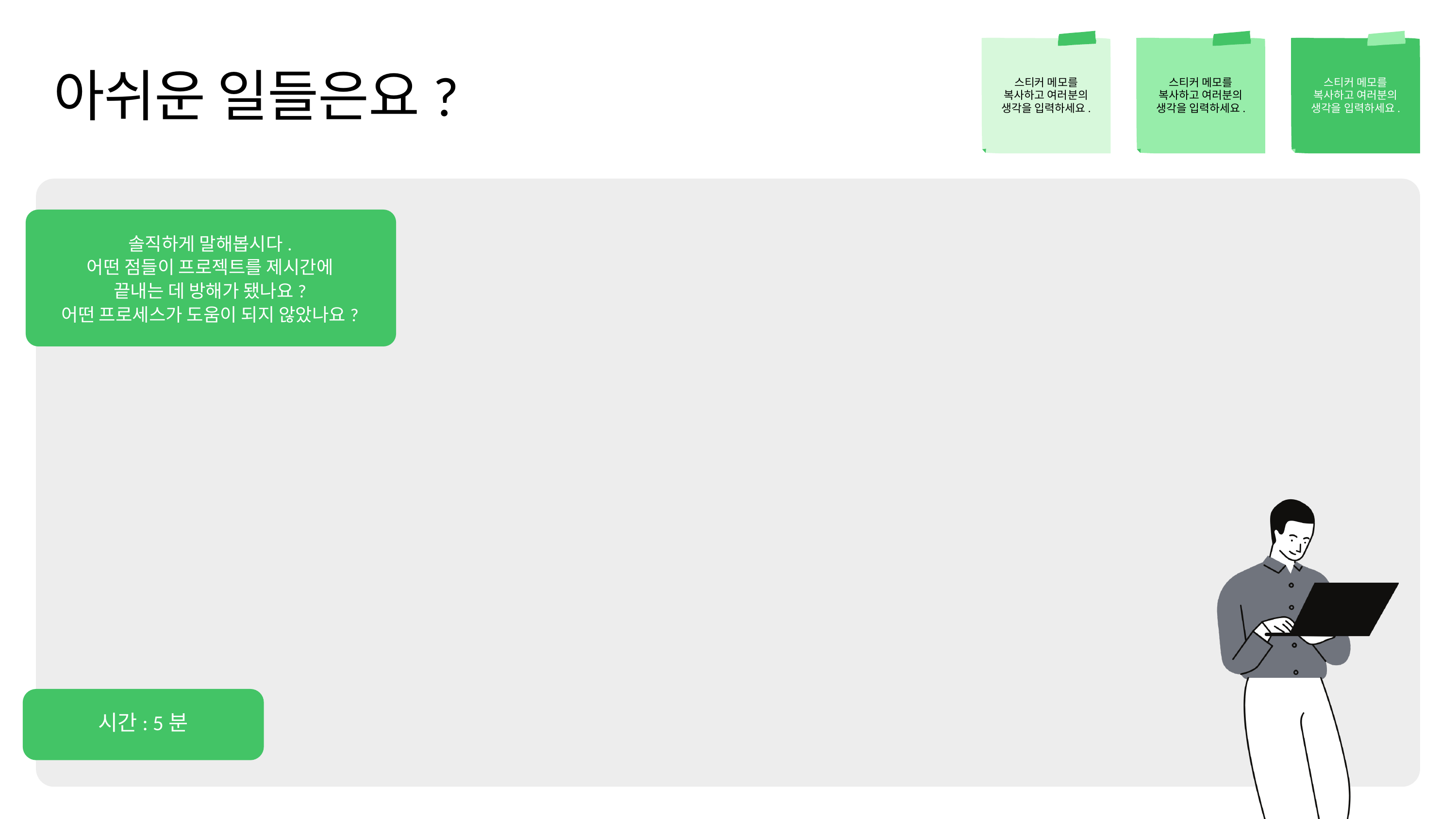

스티커 메모를
복사하고 여러분의 생각을 입력하세요.

스티커 메모를
복사하고 여러분의 생각을 입력하세요.

스티커 메모를
복사하고 여러분의 생각을 입력하세요.
아쉬운 일들은요?

솔직하게 말해봅시다.
어떤 점들이 프로젝트를 제시간에
끝내는 데 방해가 됐나요?
어떤 프로세스가 도움이 되지 않았나요?

시간: 5분